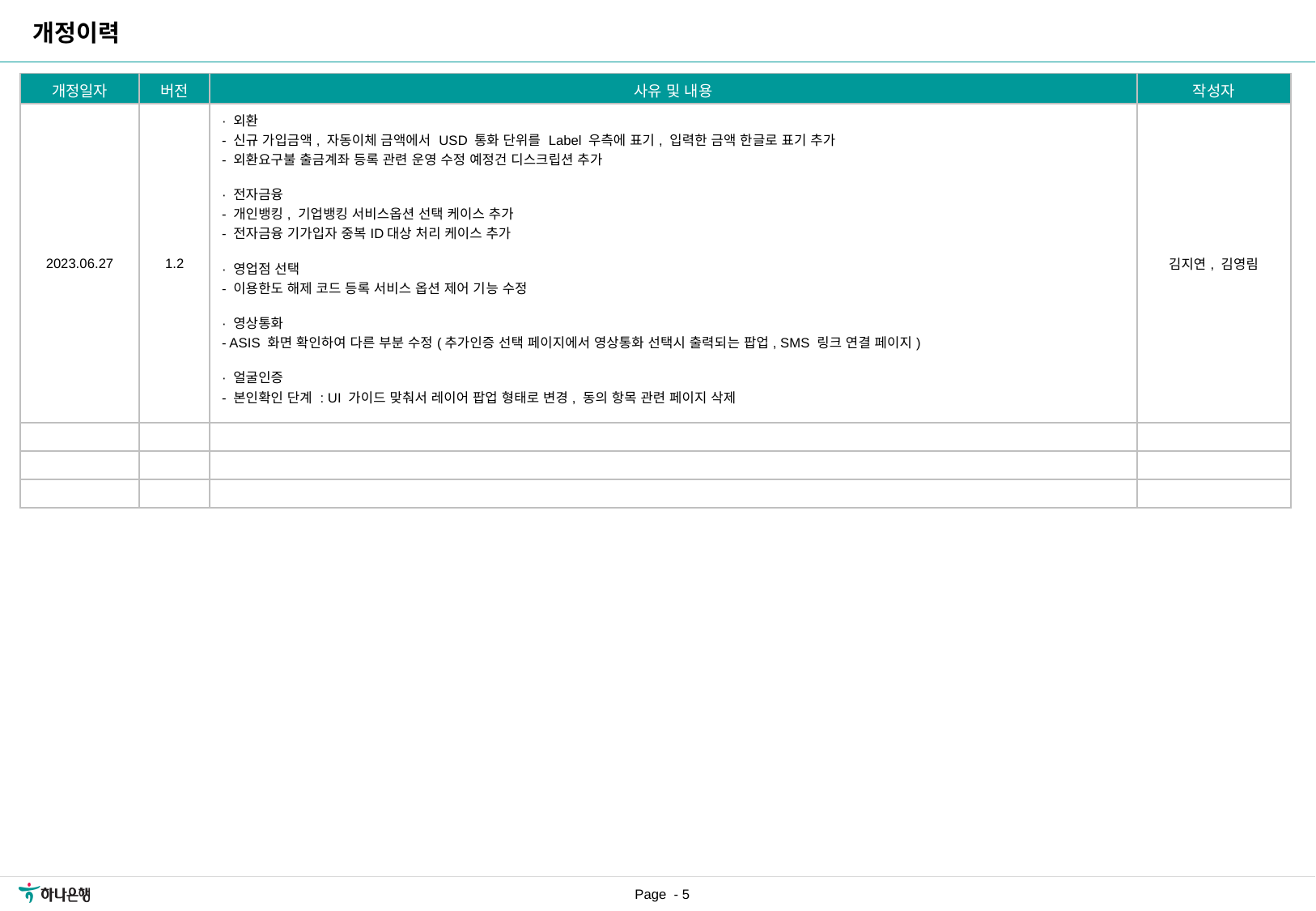

개정이력
| 개정일자 | 버전 | 사유 및 내용 | 작성자 |
| --- | --- | --- | --- |
| 2023.06.27 | 1.2 | · 외환 - 신규 가입금액, 자동이체 금액에서 USD 통화 단위를 Label 우측에 표기, 입력한 금액 한글로 표기 추가 - 외환요구불 출금계좌 등록 관련 운영 수정 예정건 디스크립션 추가 · 전자금융 - 개인뱅킹, 기업뱅킹 서비스옵션 선택 케이스 추가 - 전자금융 기가입자 중복ID대상 처리 케이스 추가 · 영업점 선택 - 이용한도 해제 코드 등록 서비스 옵션 제어 기능 수정 · 영상통화 - ASIS 화면 확인하여 다른 부분 수정(추가인증 선택 페이지에서 영상통화 선택시 출력되는 팝업, SMS 링크 연결 페이지) · 얼굴인증 - 본인확인 단계 : UI 가이드 맞춰서 레이어 팝업 형태로 변경, 동의 항목 관련 페이지 삭제 · 추가확인 – 가상계좌 이체 - 가상계좌 이체 신청완료 페이지 하나은행 입금 계좌번호 복사 기능 추가 | 김지연, 김영림 |
|  |  |  |  |
|  |  |  |  |
|  |  |  |  |